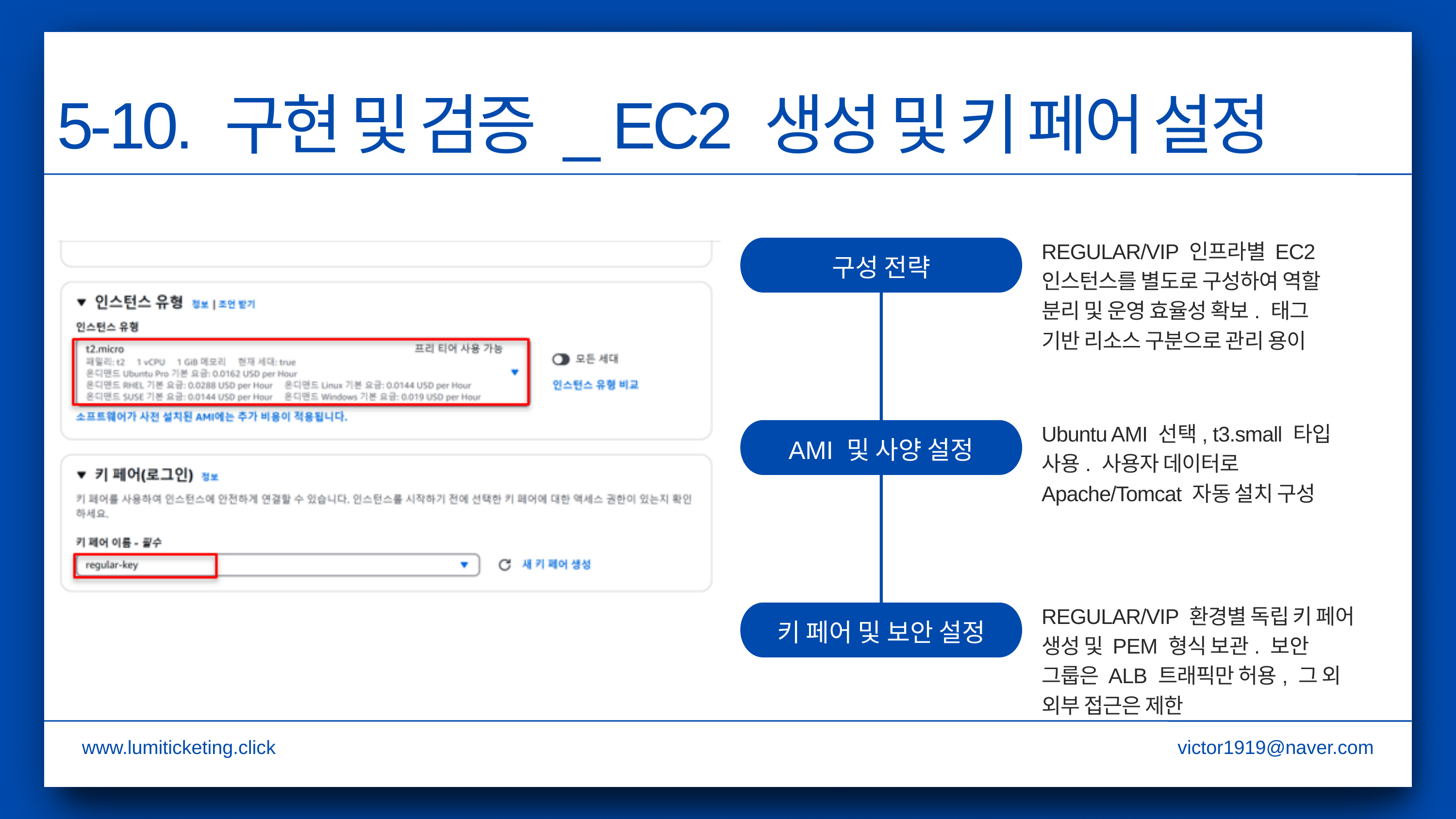

5-10. 구현 및 검증 _ EC2 생성 및 키 페어 설정

REGULAR/VIP 인프라별 EC2
인스턴스를 별도로 구성하여 역할 분리 및 운영 효율성 확보. 태그
기반 리소스 구분으로 관리 용이

구성 전략

Ubuntu AMI 선택, t3.small 타입
사용. 사용자 데이터로 Apache/Tomcat 자동 설치 구성

AMI 및 사양 설정
REGULAR/VIP 환경별 독립 키 페어 생성 및 PEM 형식 보관. 보안 그룹은 ALB 트래픽만 허용, 그 외 외부 접근은 제한

키 페어 및 보안 설정

www.lumiticketing.click
victor1919@naver.com